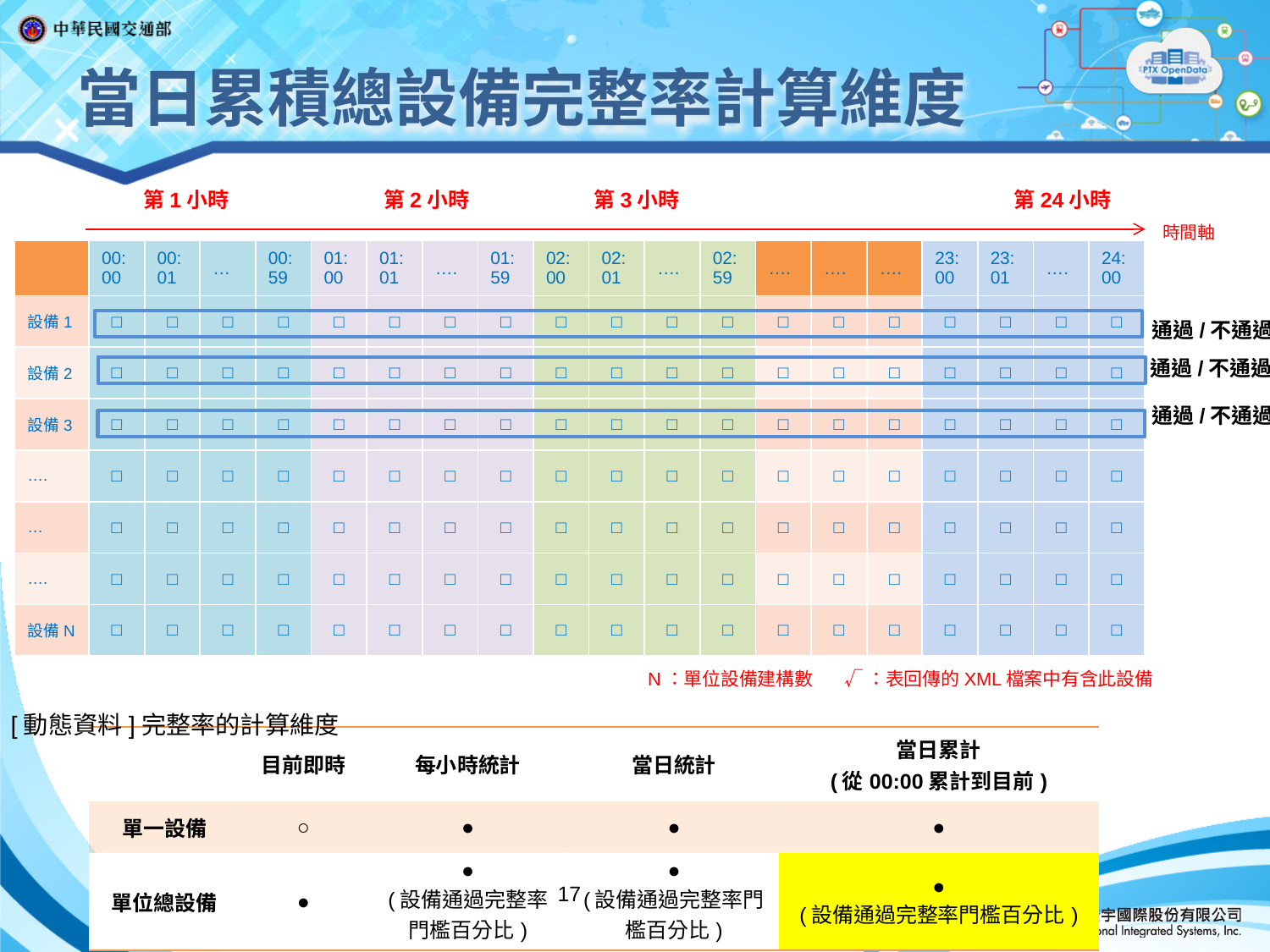

# 當日累積總設備完整率計算維度
第1小時
第2小時
第3小時
第24小時
時間軸
|  | 00:00 | 00:01 | … | 00:59 | 01:00 | 01:01 | …. | 01:59 | 02:00 | 02:01 | …. | 02:59 | …. | …. | …. | 23:00 | 23:01 | …. | 24:00 |
| --- | --- | --- | --- | --- | --- | --- | --- | --- | --- | --- | --- | --- | --- | --- | --- | --- | --- | --- | --- |
| 設備1 | □ | □ | □ | □ | □ | □ | □ | □ | □ | □ | □ | □ | □ | □ | □ | □ | □ | □ | □ |
| 設備2 | □ | □ | □ | □ | □ | □ | □ | □ | □ | □ | □ | □ | □ | □ | □ | □ | □ | □ | □ |
| 設備3 | □ | □ | □ | □ | □ | □ | □ | □ | □ | □ | □ | □ | □ | □ | □ | □ | □ | □ | □ |
| …. | □ | □ | □ | □ | □ | □ | □ | □ | □ | □ | □ | □ | □ | □ | □ | □ | □ | □ | □ |
| … | □ | □ | □ | □ | □ | □ | □ | □ | □ | □ | □ | □ | □ | □ | □ | □ | □ | □ | □ |
| …. | □ | □ | □ | □ | □ | □ | □ | □ | □ | □ | □ | □ | □ | □ | □ | □ | □ | □ | □ |
| 設備N | □ | □ | □ | □ | □ | □ | □ | □ | □ | □ | □ | □ | □ | □ | □ | □ | □ | □ | □ |

通過/不通過
通過/不通過

通過/不通過

N：單位設備建構數        √ ：表回傳的XML檔案中有含此設備
[動態資料]完整率的計算維度
|  | 目前即時 | 每小時統計 | 當日統計 | 當日累計 (從00:00累計到目前) |
| --- | --- | --- | --- | --- |
| 單一設備 | ○ | ● | ● | ● |
| 單位總設備 | ● | ● (設備通過完整率門檻百分比) | ● (設備通過完整率門檻百分比) | ● (設備通過完整率門檻百分比) |
17